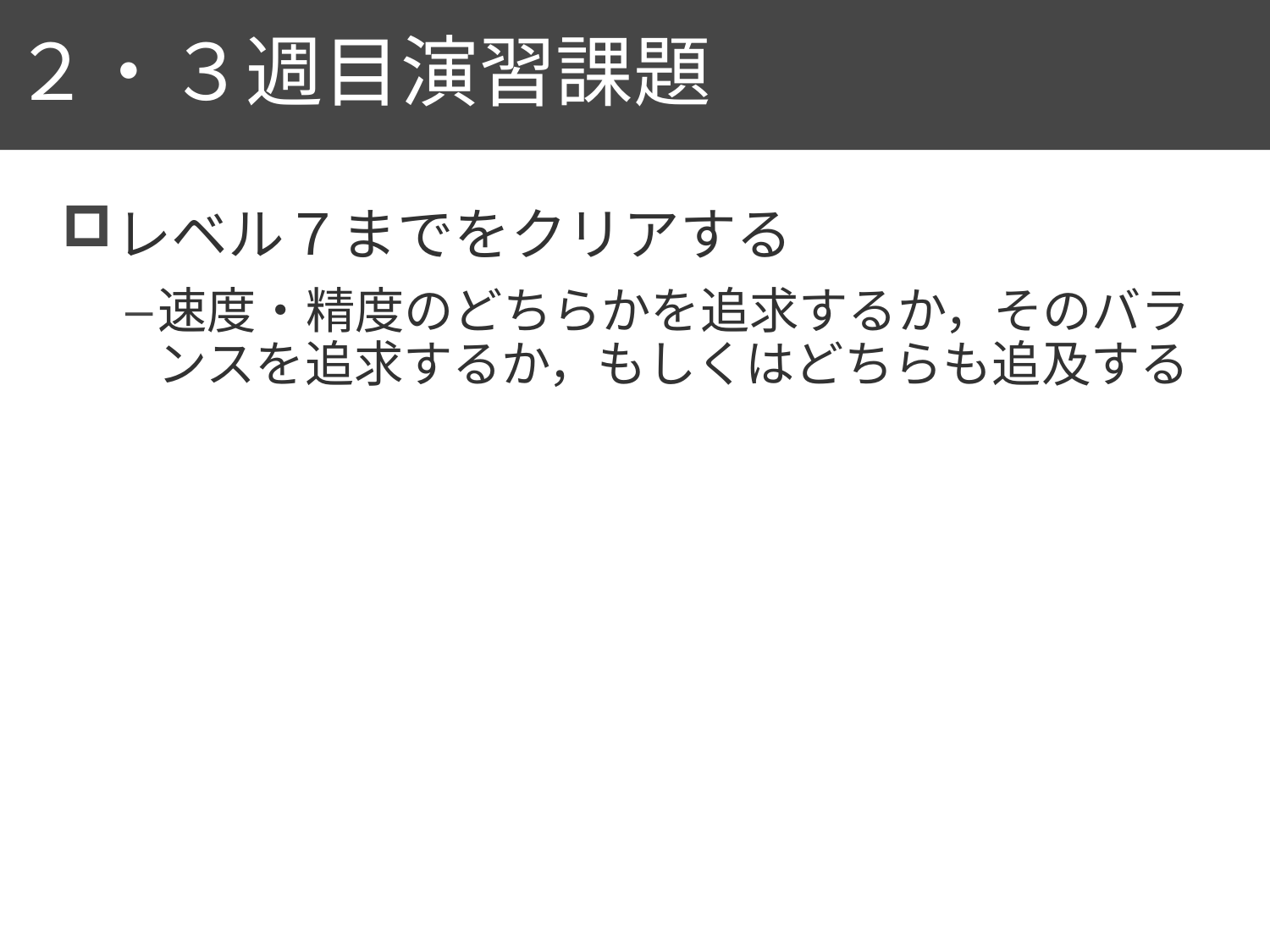

# ２・３週目演習課題
102
レベル７までをクリアする
速度・精度のどちらかを追求するか，そのバランスを追求するか，もしくはどちらも追及する